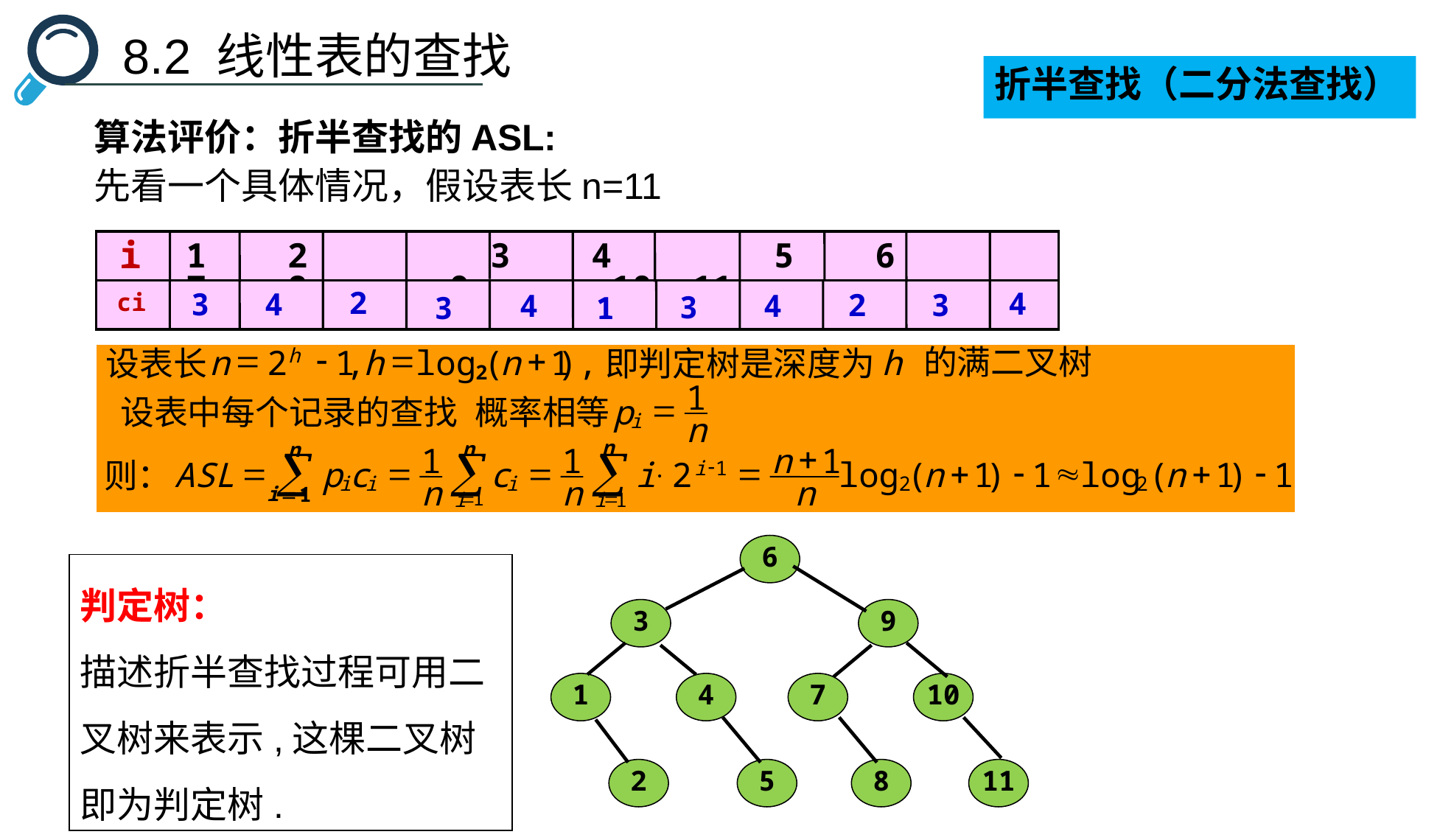

8.2 线性表的查找
折半查找（二分法查找）
算法评价：折半查找的ASL:

先看一个具体情况，假设表长n=11
  i

1    2         3    4        5    6         7    8       9       10  11

ci
2
4
3
4
2
3
4
4
3
3
1

=
−
=
+
h
的满二叉树
n
2
1
,
h
log
(
n
1
),
h
设表长
即判定树是深度为
2
1
=
p
设表中每个记录的查找
概率相等
i

n
n
n
n
+
1
1
n
1
∑
∑
∑
−
=
=
=
=
+
−
≈
+
−
1
i
ASL
p
c
c
i
2
log
(
n
1
)
1
log
(
n
1
)
1
则：
⋅
2
2
i
i
i

n
n
n
i
=
1
=
1
=
i
1
i
6

3
9

1
4
7
10

2
5
8
11
判定树：
描述折半查找过程可用二叉树来表示,这棵二叉树即为判定树.